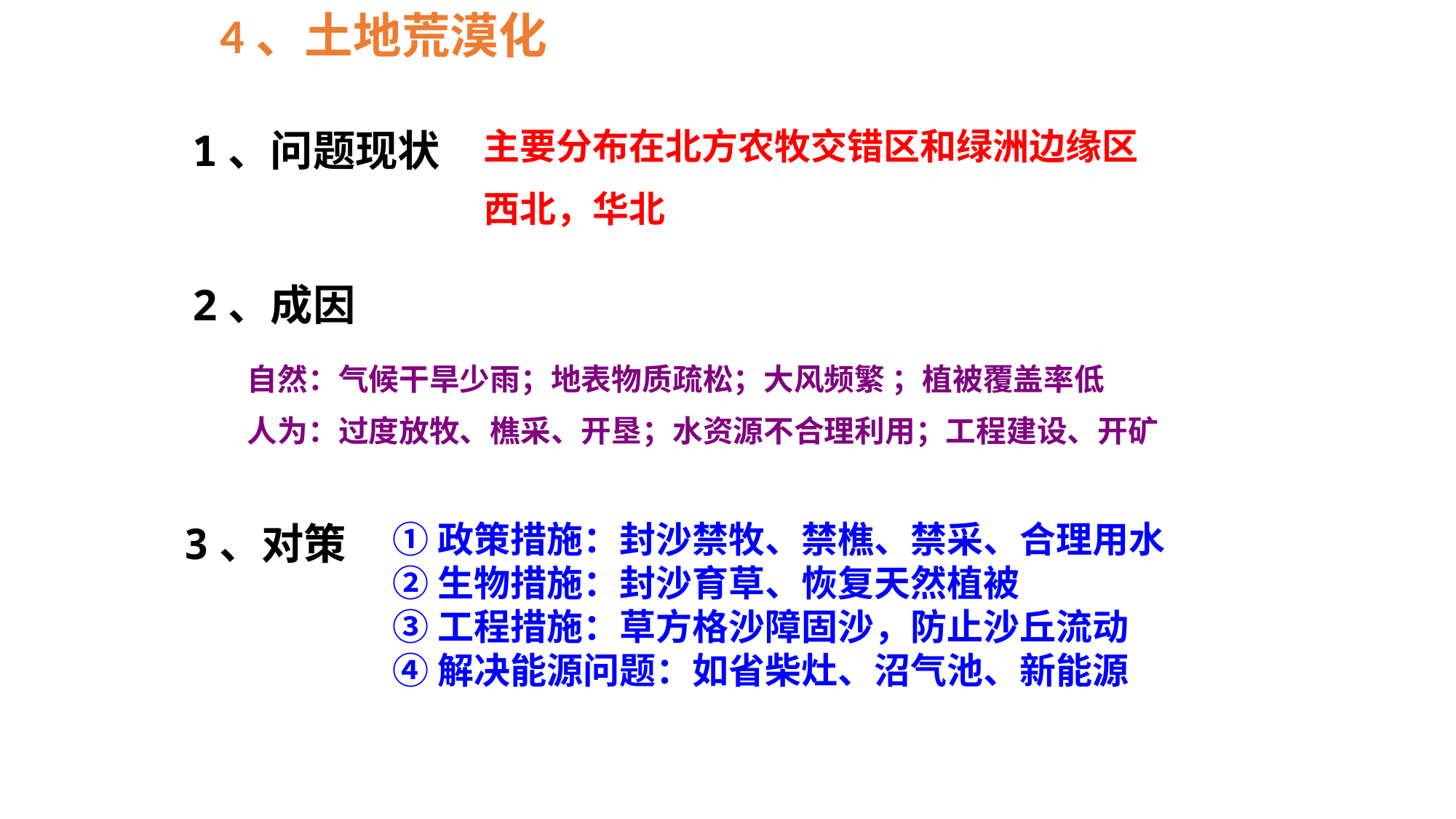

4、土地荒漠化
1、问题现状
主要分布在北方农牧交错区和绿洲边缘区
西北，华北
2、成因
自然：气候干旱少雨；地表物质疏松；大风频繁 ；植被覆盖率低
人为：过度放牧、樵采、开垦；水资源不合理利用；工程建设、开矿

3、对策
①政策措施：封沙禁牧、禁樵、禁采、合理用水
②生物措施：封沙育草、恢复天然植被
③工程措施：草方格沙障固沙，防止沙丘流动
④解决能源问题：如省柴灶、沼气池、新能源